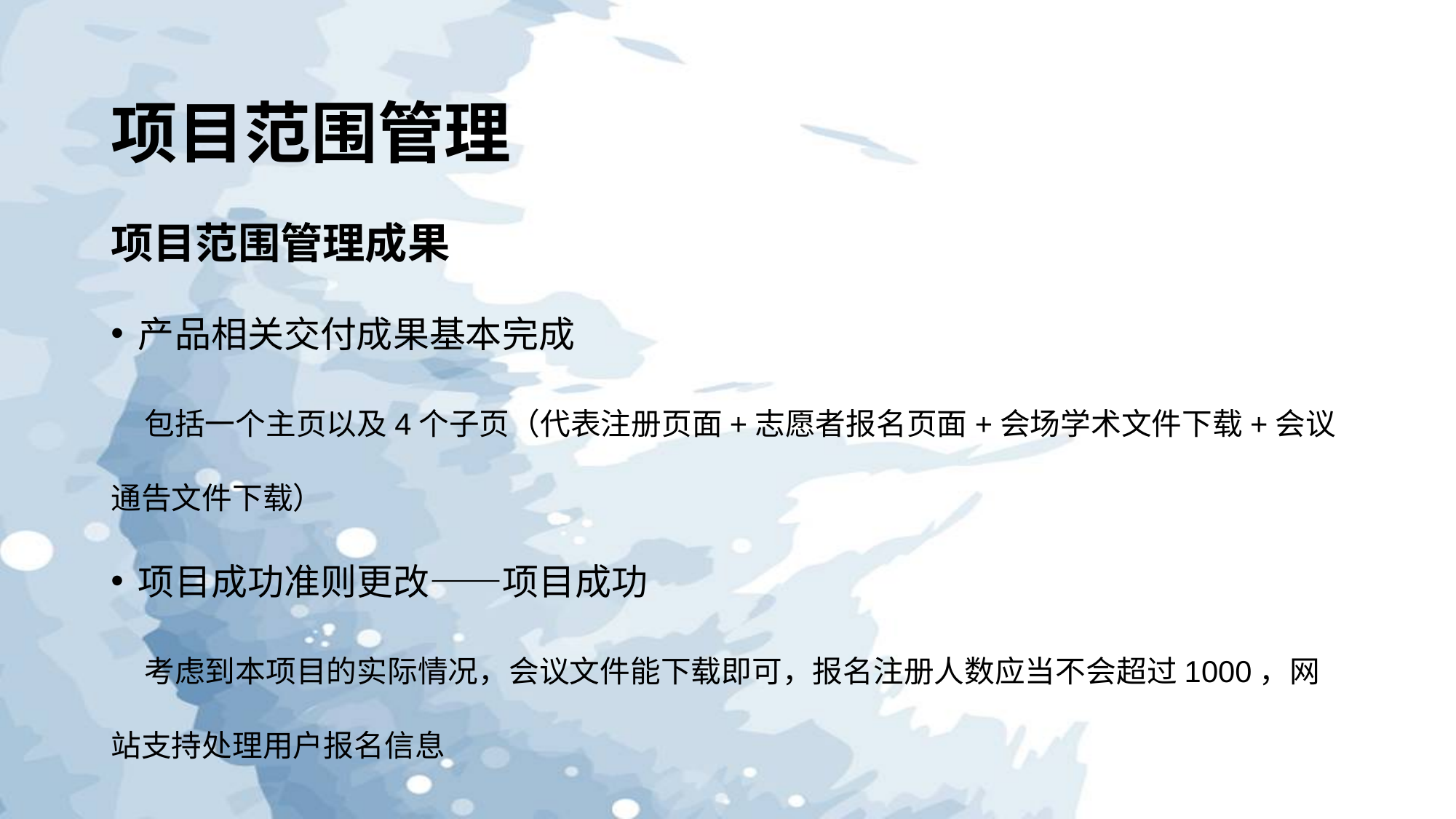

项目范围管理
项目范围管理成果
产品相关交付成果基本完成
   包括一个主页以及4个子页（代表注册页面+志愿者报名页面+会场学术文件下载+会议通告文件下载）
项目成功准则更改——项目成功
   考虑到本项目的实际情况，会议文件能下载即可，报名注册人数应当不会超过1000，网站支持处理用户报名信息